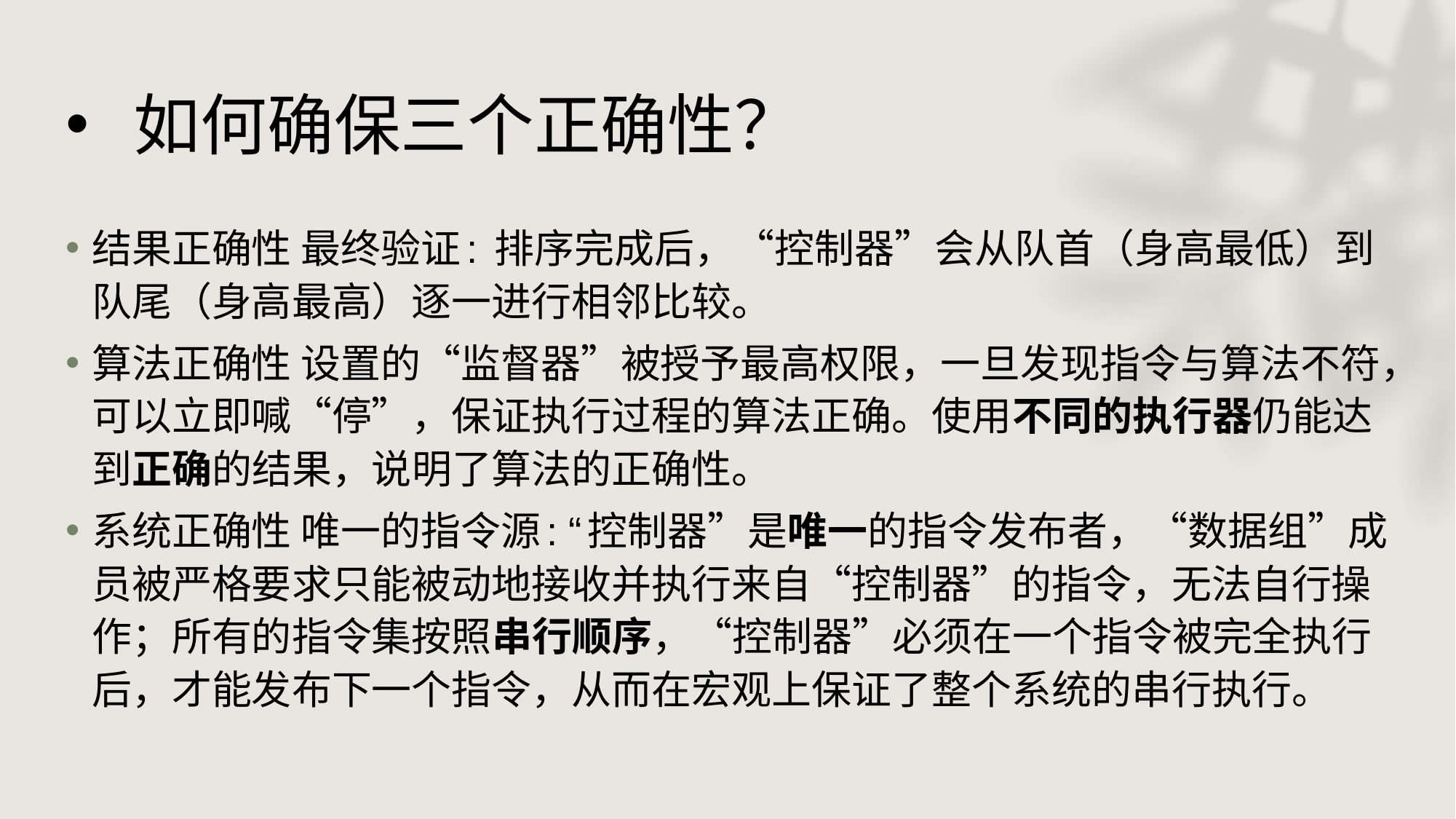

# 如何确保三个正确性？
结果正确性 最终验证: 排序完成后，“控制器”会从队首（身高最低）到队尾（身高最高）逐一进行相邻比较。
算法正确性 设置的“监督器”被授予最高权限，一旦发现指令与算法不符，可以立即喊“停”，保证执行过程的算法正确。使用不同的执行器仍能达到正确的结果，说明了算法的正确性。
系统正确性 唯一的指令源: “控制器”是唯一的指令发布者，“数据组”成员被严格要求只能被动地接收并执行来自“控制器”的指令，无法自行操作；所有的指令集按照串行顺序，“控制器”必须在一个指令被完全执行后，才能发布下一个指令，从而在宏观上保证了整个系统的串行执行。